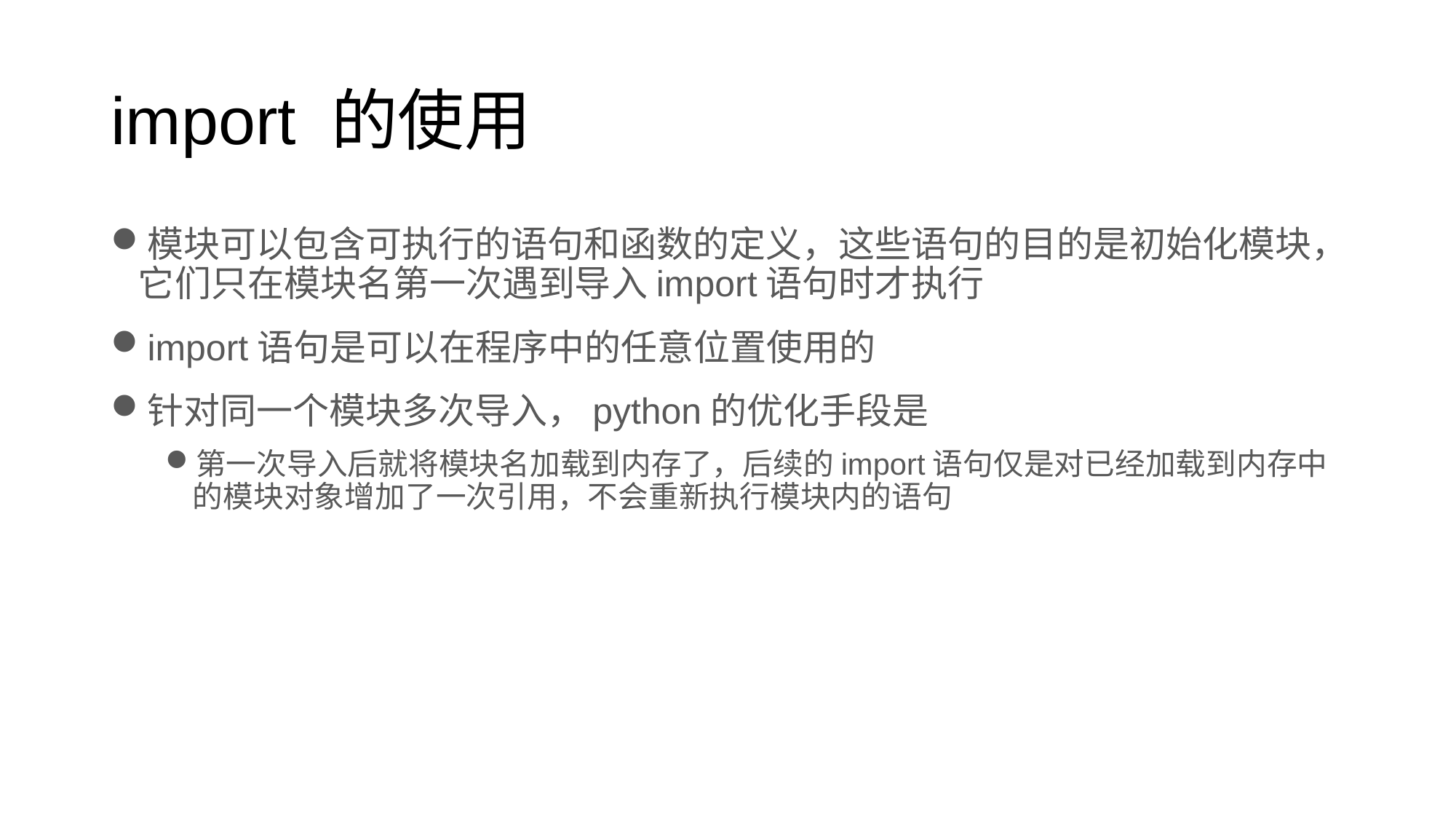

# import 的使用
模块可以包含可执行的语句和函数的定义，这些语句的目的是初始化模块，它们只在模块名第一次遇到导入import语句时才执行
import语句是可以在程序中的任意位置使用的
针对同一个模块多次导入，python的优化手段是
第一次导入后就将模块名加载到内存了，后续的import语句仅是对已经加载到内存中的模块对象增加了一次引用，不会重新执行模块内的语句